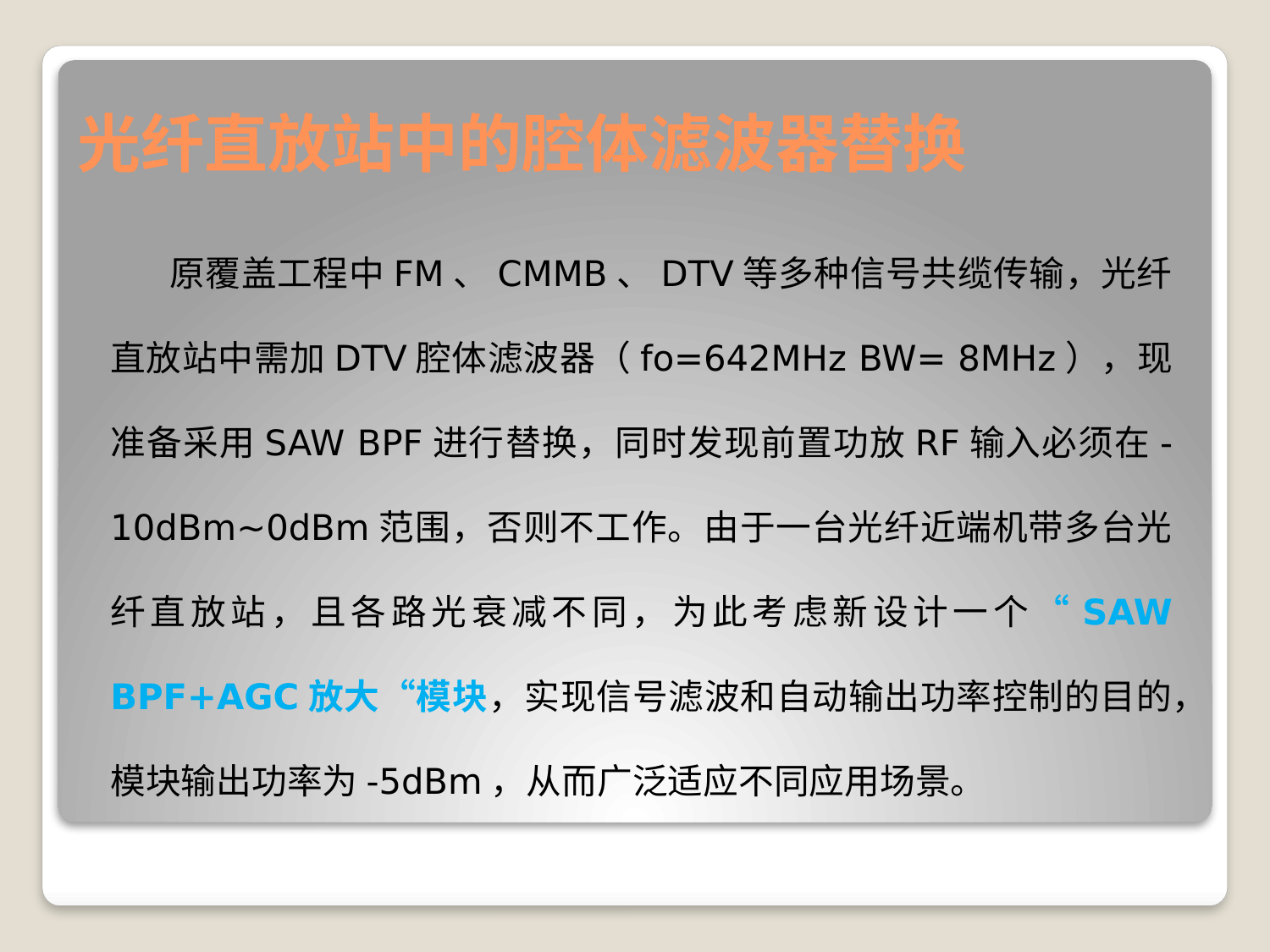

# 光纤直放站中的腔体滤波器替换
      原覆盖工程中FM、CMMB、DTV等多种信号共缆传输，光纤直放站中需加DTV腔体滤波器（fo=642MHz BW= 8MHz），现准备采用SAW BPF进行替换，同时发现前置功放RF输入必须在-10dBm~0dBm范围，否则不工作。由于一台光纤近端机带多台光纤直放站，且各路光衰减不同，为此考虑新设计一个“SAW BPF+AGC放大“模块，实现信号滤波和自动输出功率控制的目的，模块输出功率为-5dBm，从而广泛适应不同应用场景。